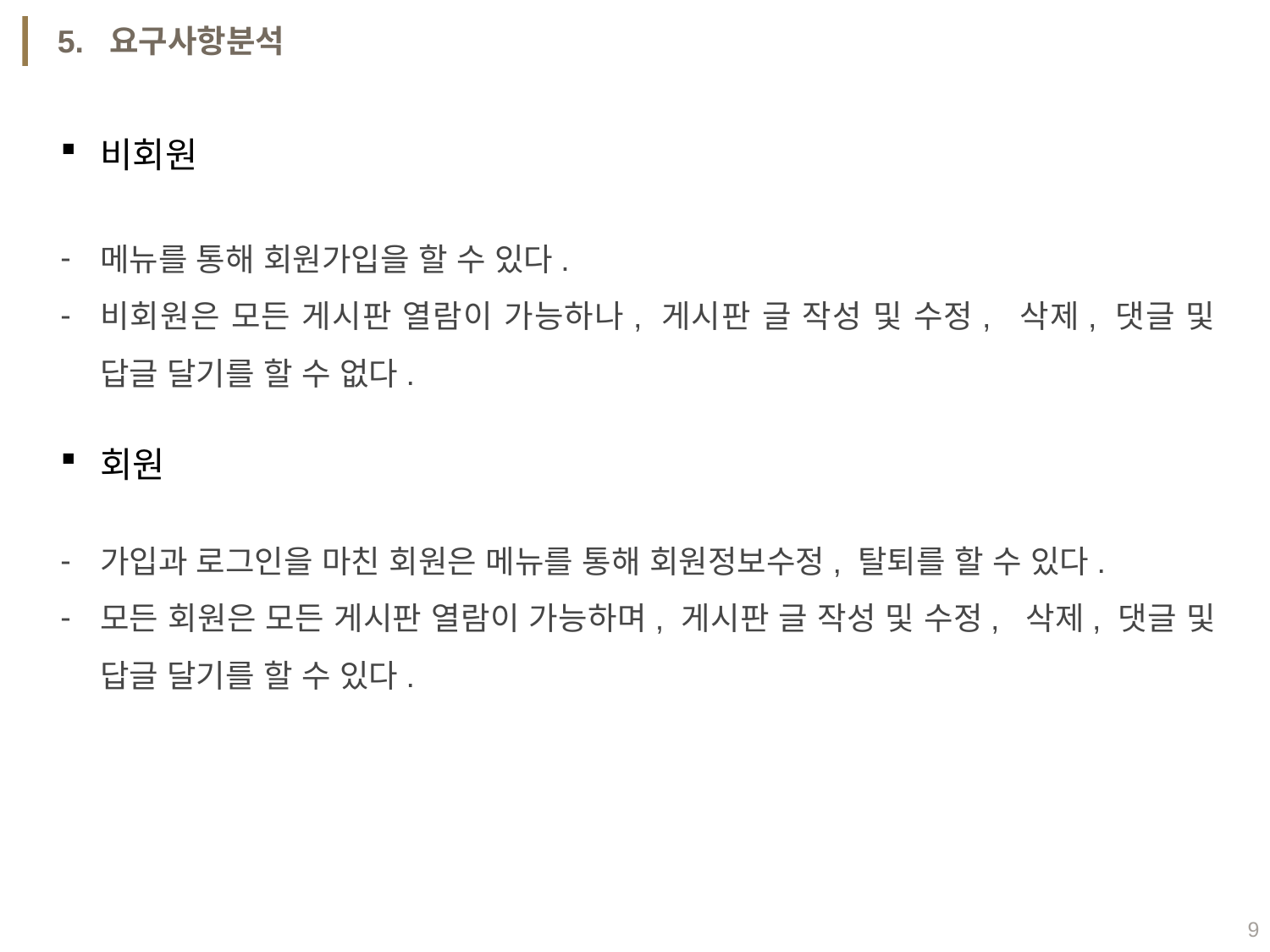

5.  요구사항분석
비회원
메뉴를 통해 회원가입을 할 수 있다.
비회원은 모든 게시판 열람이 가능하나, 게시판 글 작성 및 수정,  삭제, 댓글 및 답글 달기를 할 수 없다.
회원
가입과 로그인을 마친 회원은 메뉴를 통해 회원정보수정, 탈퇴를 할 수 있다.
모든 회원은 모든 게시판 열람이 가능하며, 게시판 글 작성 및 수정,  삭제, 댓글 및 답글 달기를 할 수 있다.
9